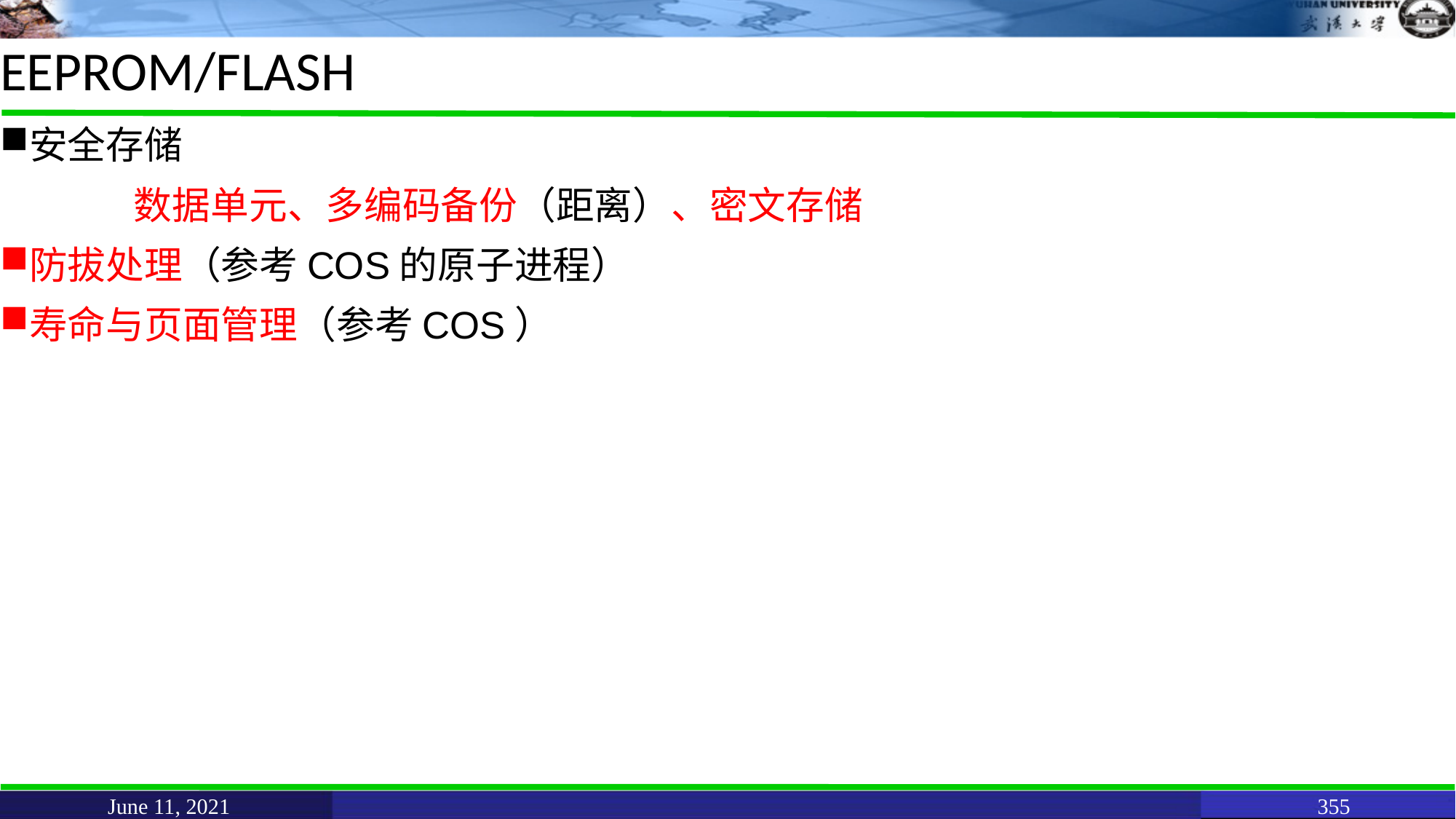

# EEPROM/FLASH
安全存储
		数据单元、多编码备份（距离）、密文存储
防拔处理（参考COS的原子进程）
寿命与页面管理（参考COS）

June 11, 2021

355